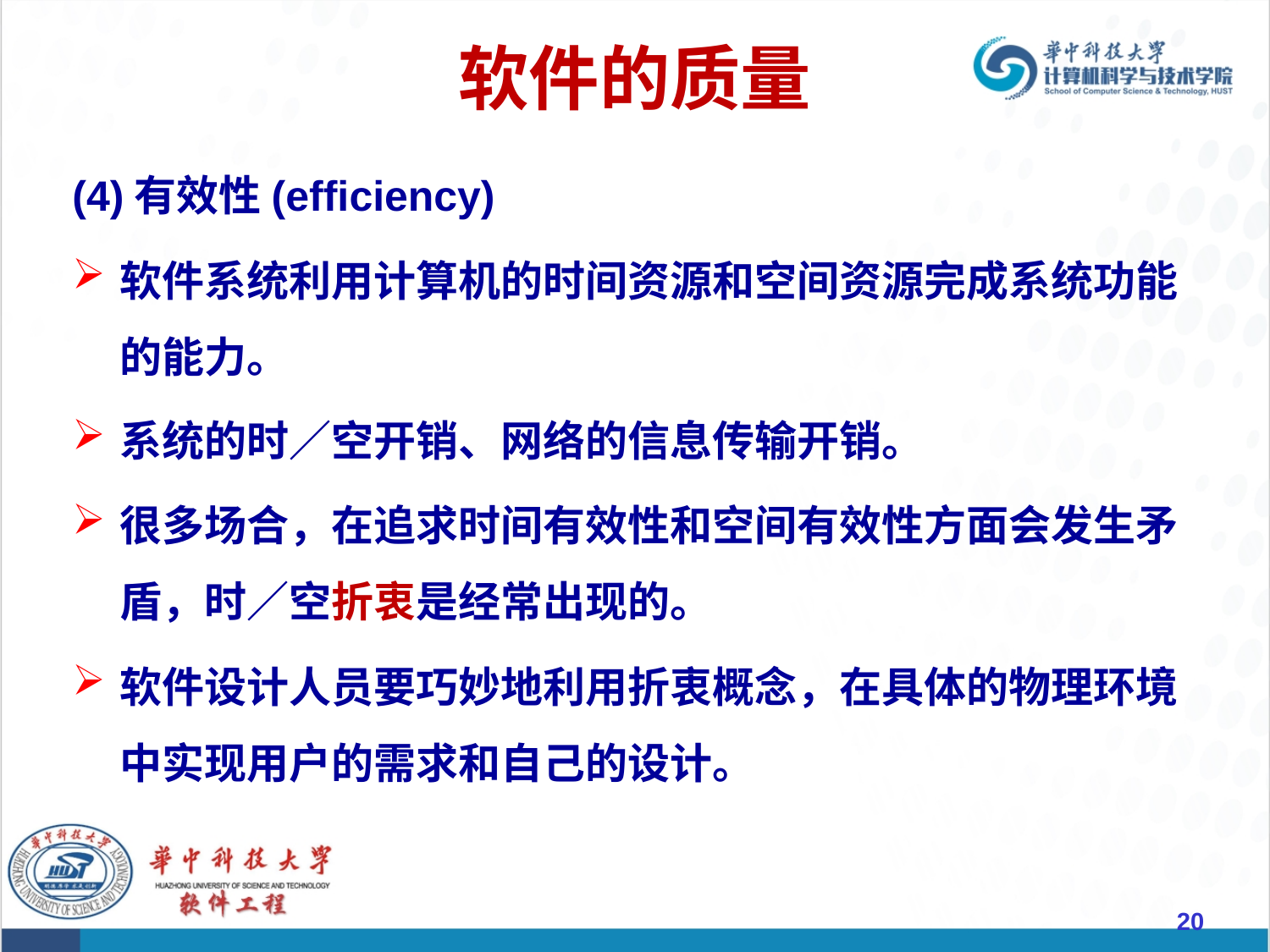

# 软件的质量
(4)有效性(efficiency)
软件系统利用计算机的时间资源和空间资源完成系统功能的能力。
系统的时／空开销、网络的信息传输开销。
很多场合，在追求时间有效性和空间有效性方面会发生矛盾，时／空折衷是经常出现的。
软件设计人员要巧妙地利用折衷概念，在具体的物理环境中实现用户的需求和自己的设计。
20